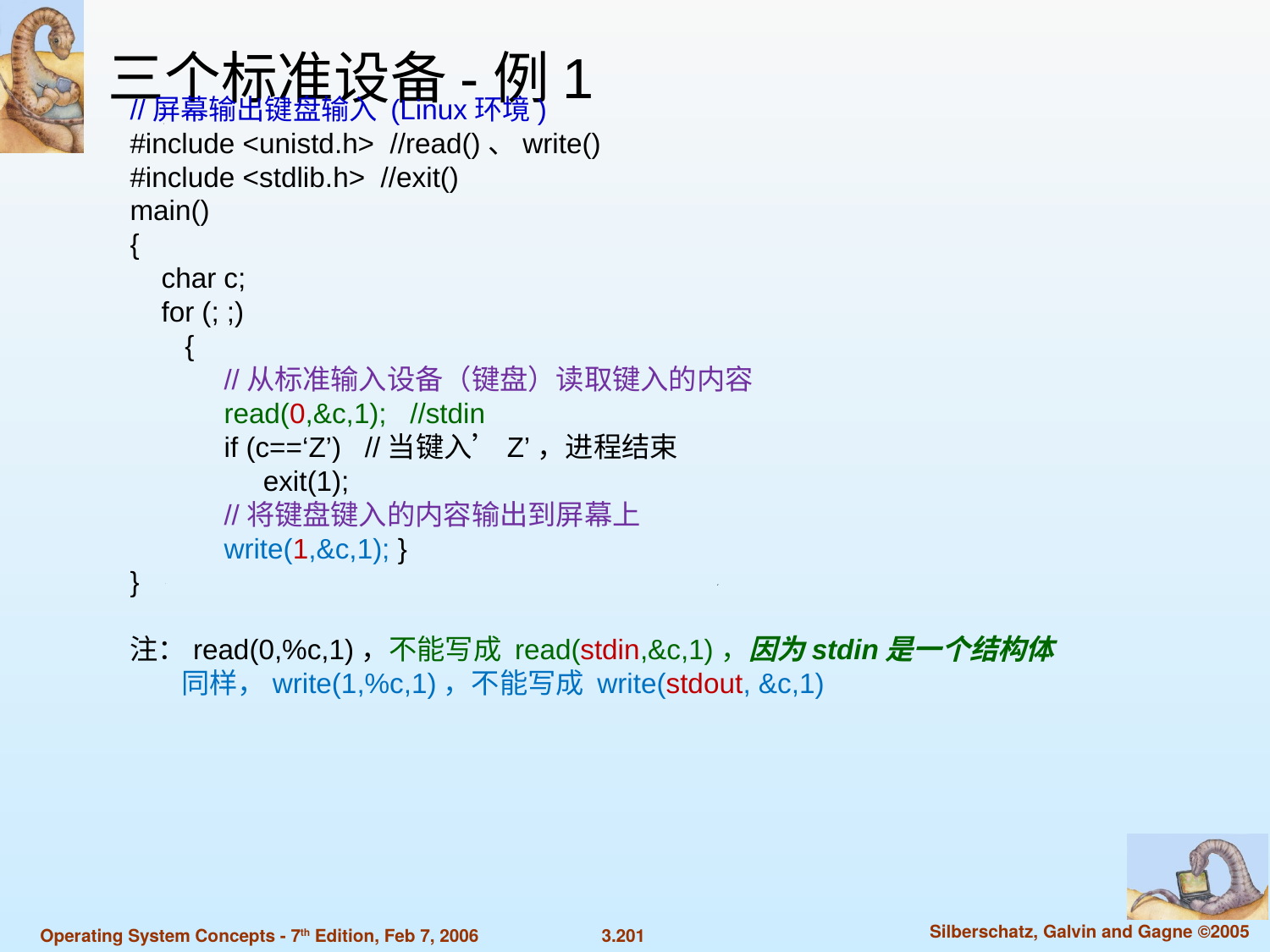

三个标准设备-例1
//屏幕输出键盘输入 (Linux环境)
#include <unistd.h>  //read()、write()
#include <stdlib.h>  //exit()
main()
{
    char c;
    for (; ;)
       {
            //从标准输入设备（键盘）读取键入的内容
            read(0,&c,1);   //stdin
            if (c==‘Z’)   //当键入’Z’，进程结束
                 exit(1);
            //将键盘键入的内容输出到屏幕上
            write(1,&c,1); }
}

注：read(0,%c,1)，不能写成 read(stdin,&c,1)，因为stdin是一个结构体
       同样，write(1,%c,1)，不能写成 write(stdout, &c,1)